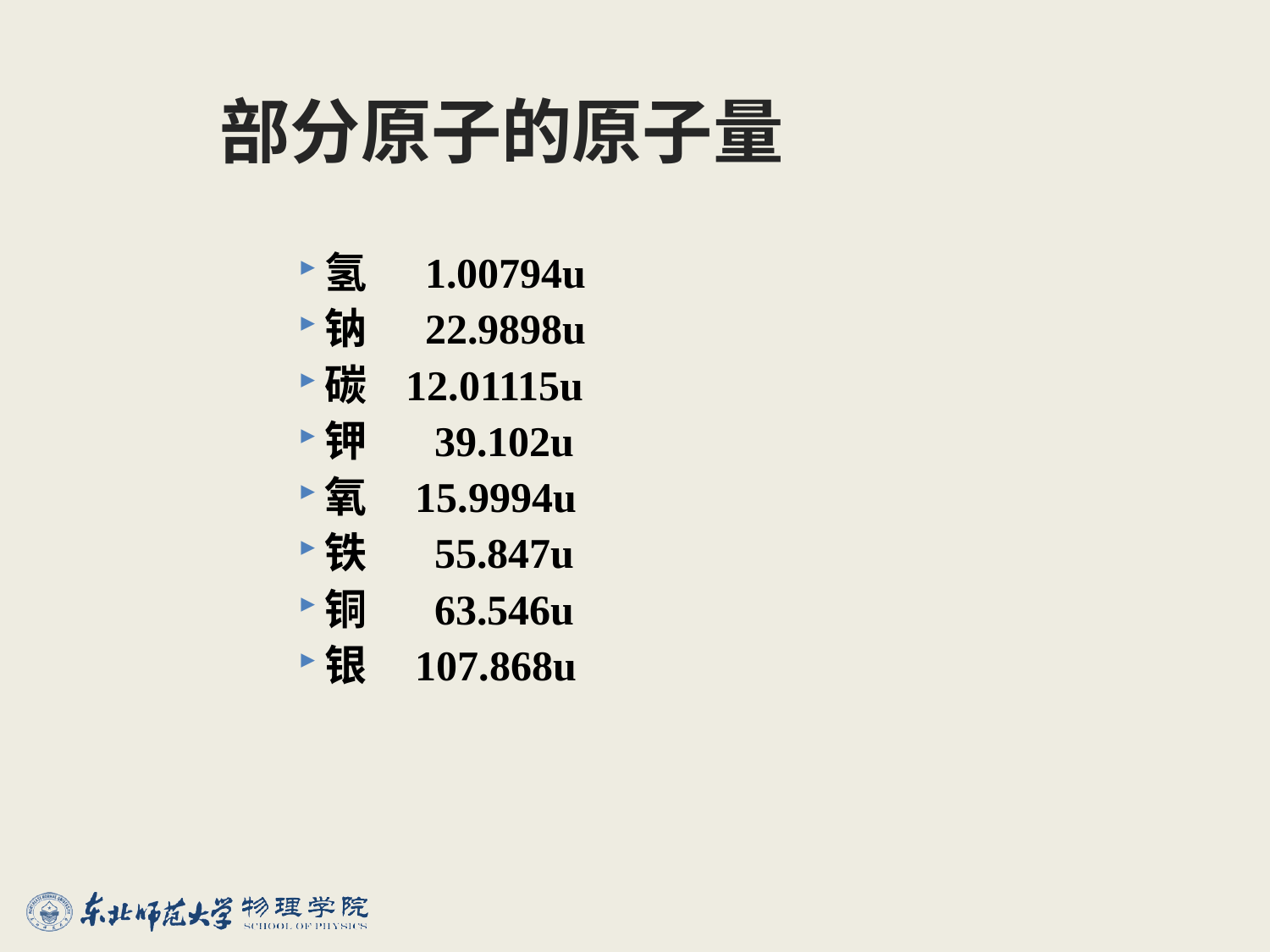

# 部分原子的原子量

氢     1.00794u
钠     22.9898u
碳   12.01115u
钾      39.102u
氧    15.9994u
铁      55.847u
铜      63.546u
银    107.868u